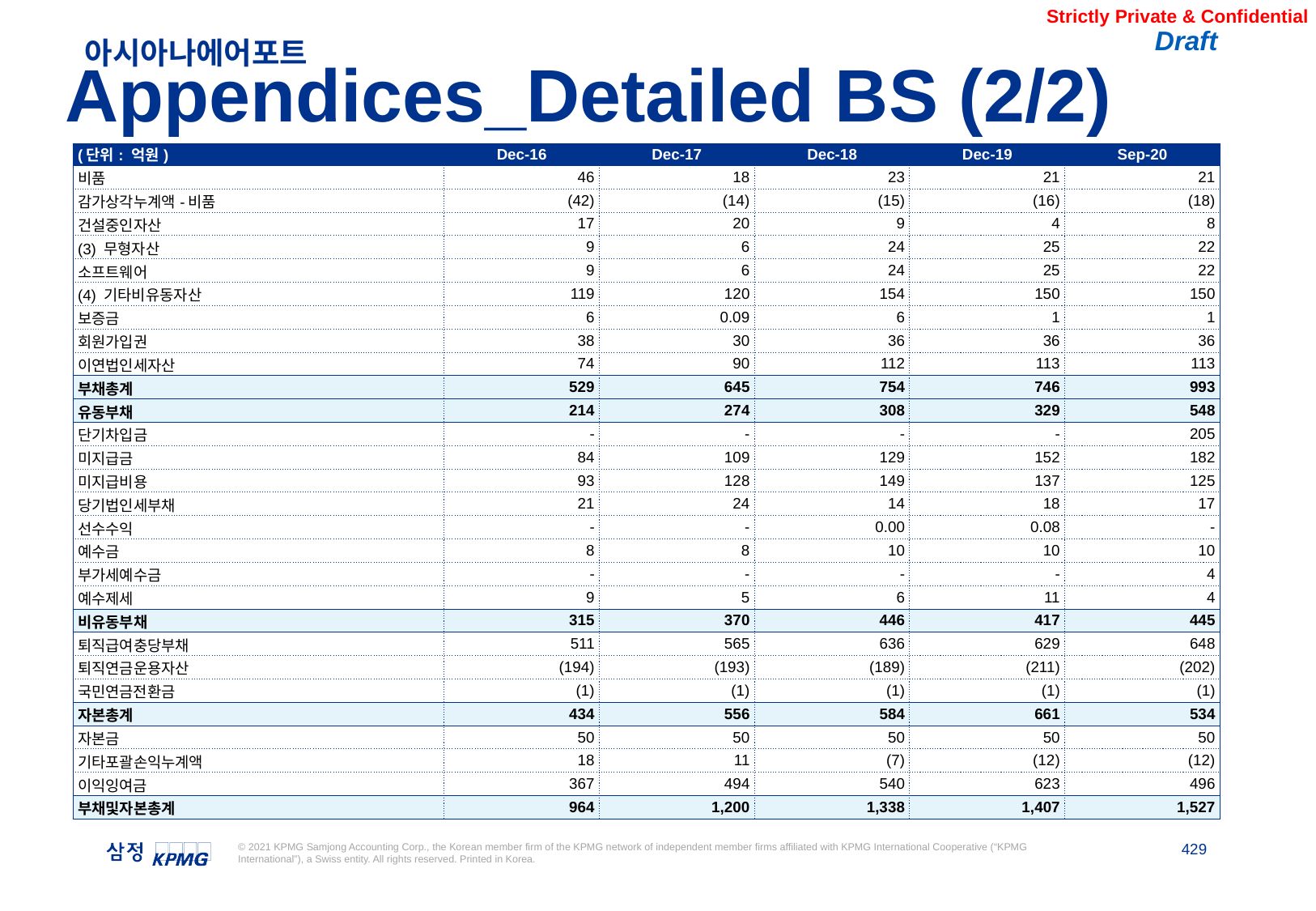

아시아나에어포트
Appendices_Detailed BS (2/2)
| (단위: 억원) | Dec-16 | Dec-17 | Dec-18 | Dec-19 | Sep-20 |
| --- | --- | --- | --- | --- | --- |
| 비품 | 46 | 18 | 23 | 21 | 21 |
| 감가상각누계액-비품 | (42) | (14) | (15) | (16) | (18) |
| 건설중인자산 | 17 | 20 | 9 | 4 | 8 |
| (3) 무형자산 | 9 | 6 | 24 | 25 | 22 |
| 소프트웨어 | 9 | 6 | 24 | 25 | 22 |
| (4) 기타비유동자산 | 119 | 120 | 154 | 150 | 150 |
| 보증금 | 6 | 0.09 | 6 | 1 | 1 |
| 회원가입권 | 38 | 30 | 36 | 36 | 36 |
| 이연법인세자산 | 74 | 90 | 112 | 113 | 113 |
| 부채총계 | 529 | 645 | 754 | 746 | 993 |
| 유동부채 | 214 | 274 | 308 | 329 | 548 |
| 단기차입금 | - | - | - | - | 205 |
| 미지급금 | 84 | 109 | 129 | 152 | 182 |
| 미지급비용 | 93 | 128 | 149 | 137 | 125 |
| 당기법인세부채 | 21 | 24 | 14 | 18 | 17 |
| 선수수익 | - | - | 0.00 | 0.08 | - |
| 예수금 | 8 | 8 | 10 | 10 | 10 |
| 부가세예수금 | - | - | - | - | 4 |
| 예수제세 | 9 | 5 | 6 | 11 | 4 |
| 비유동부채 | 315 | 370 | 446 | 417 | 445 |
| 퇴직급여충당부채 | 511 | 565 | 636 | 629 | 648 |
| 퇴직연금운용자산 | (194) | (193) | (189) | (211) | (202) |
| 국민연금전환금 | (1) | (1) | (1) | (1) | (1) |
| 자본총계 | 434 | 556 | 584 | 661 | 534 |
| 자본금 | 50 | 50 | 50 | 50 | 50 |
| 기타포괄손익누계액 | 18 | 11 | (7) | (12) | (12) |
| 이익잉여금 | 367 | 494 | 540 | 623 | 496 |
| 부채및자본총계 | 964 | 1,200 | 1,338 | 1,407 | 1,527 |